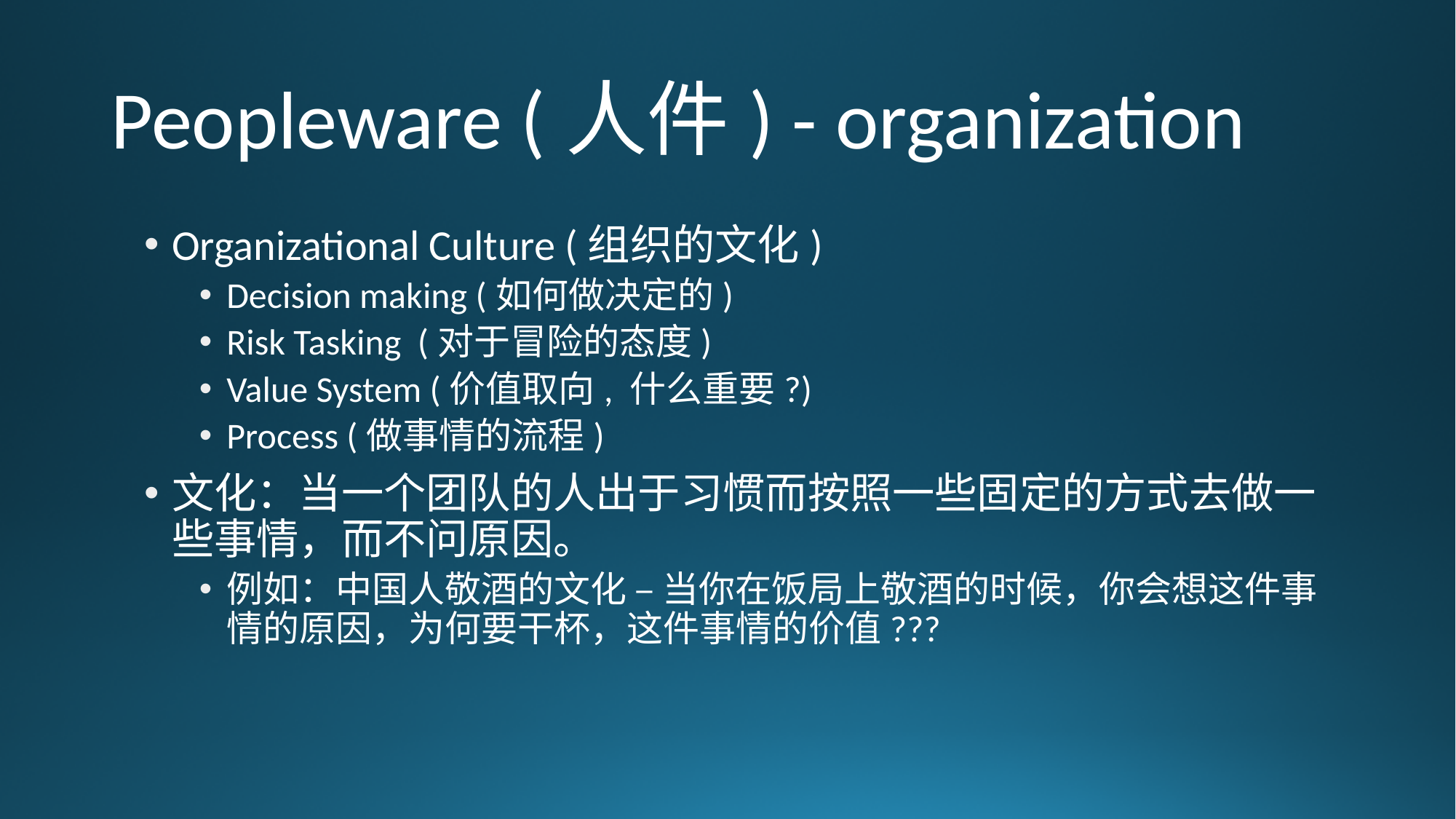

# Peopleware (人件) - organization
Organizational Culture (组织的文化)
Decision making (如何做决定的)
Risk Tasking  (对于冒险的态度)
Value System (价值取向, 什么重要?)
Process (做事情的流程)
文化：当一个团队的人出于习惯而按照一些固定的方式去做一些事情，而不问原因。
例如：中国人敬酒的文化 – 当你在饭局上敬酒的时候，你会想这件事情的原因，为何要干杯，这件事情的价值???